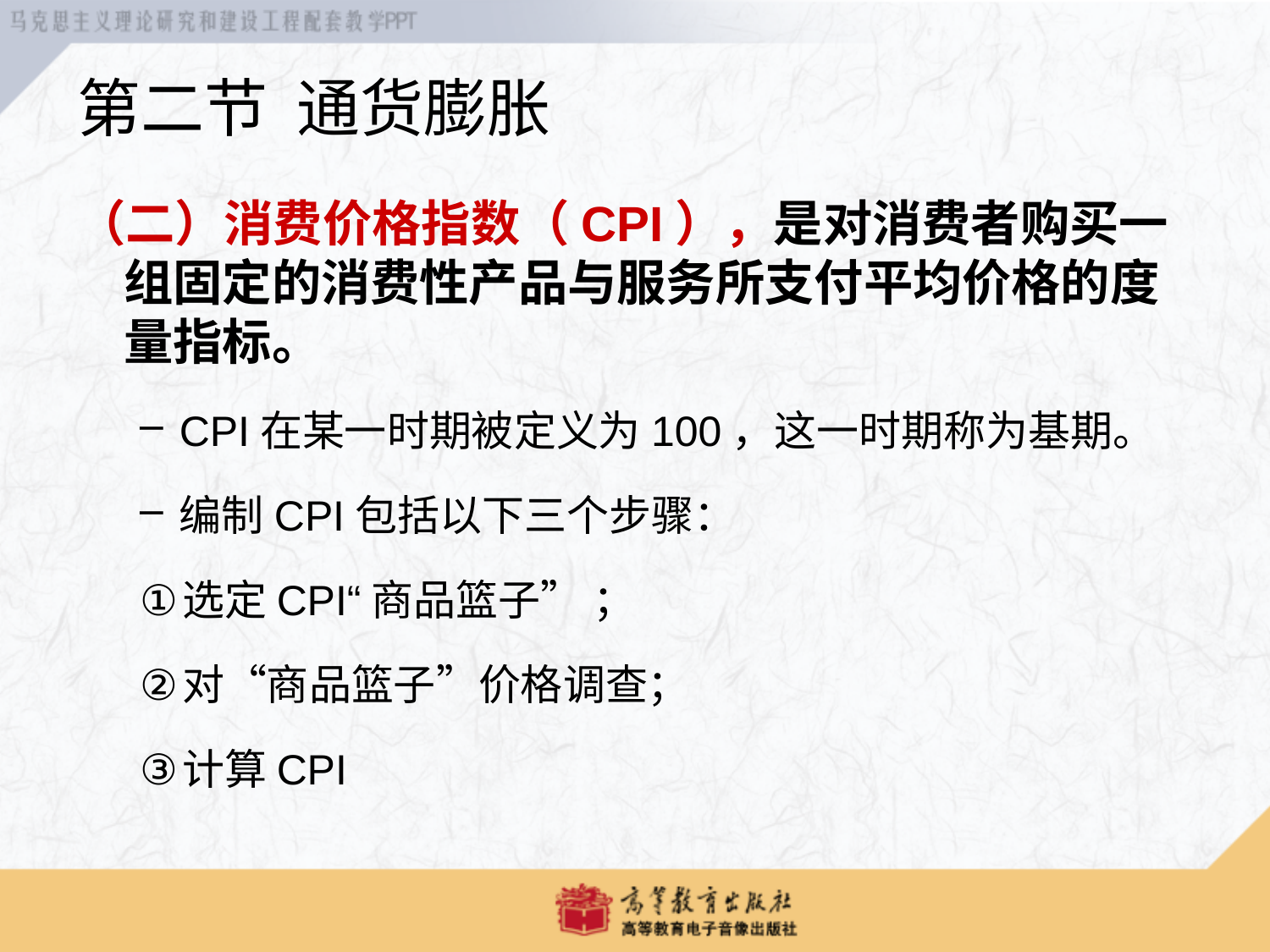

# 第二节  通货膨胀
（二）消费价格指数（CPI），是对消费者购买一组固定的消费性产品与服务所支付平均价格的度量指标。
CPI在某一时期被定义为100，这一时期称为基期。
编制CPI包括以下三个步骤：
选定CPI“商品篮子” ；
对“商品篮子”价格调查；
计算CPI